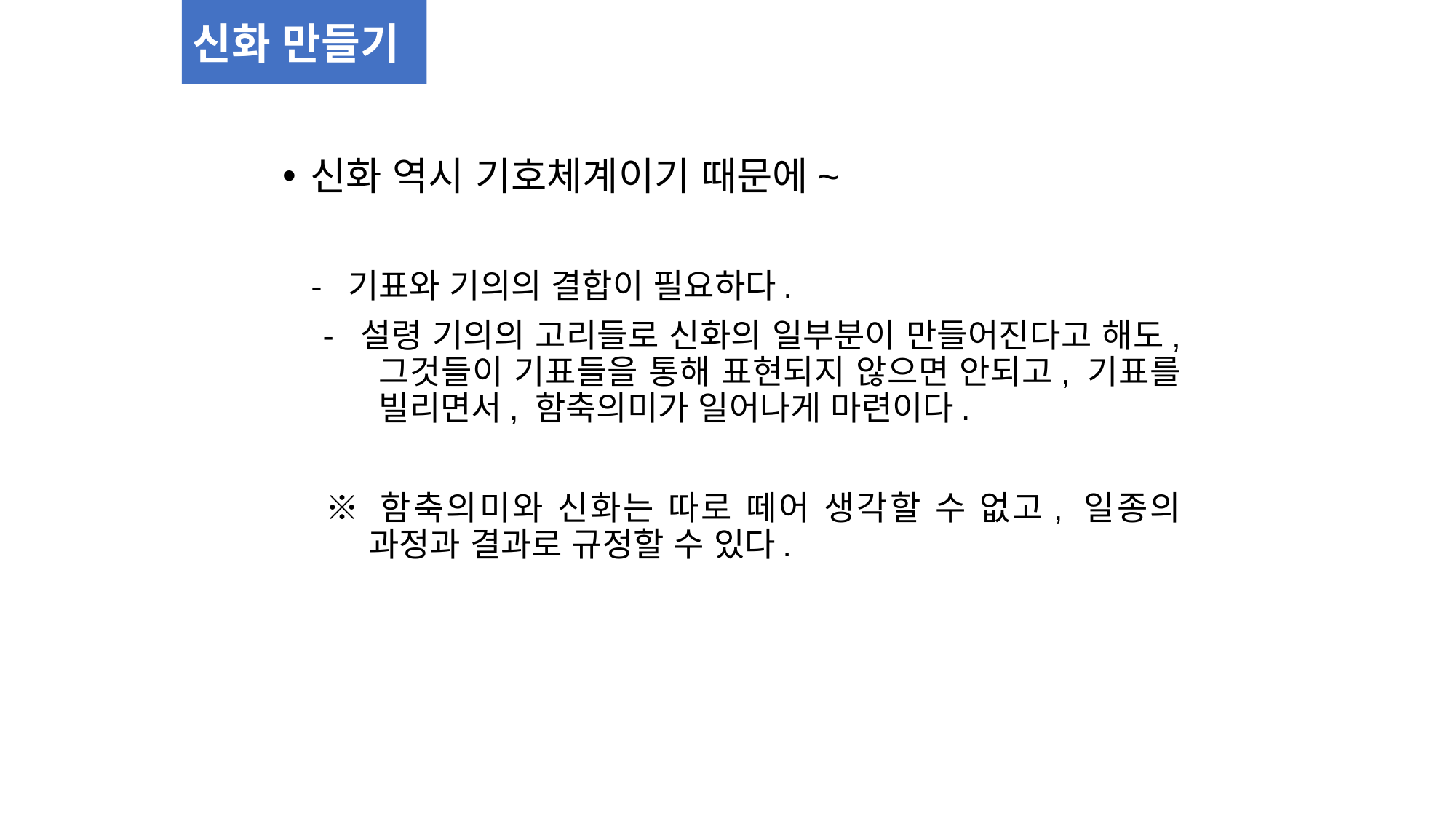

신화 만들기
신화 역시 기호체계이기 때문에~

   -  기표와 기의의 결합이 필요하다.
   -  설령 기의의 고리들로 신화의 일부분이 만들어진다고 해도, 그것들이 기표들을 통해 표현되지 않으면 안되고, 기표를 빌리면서, 함축의미가 일어나게 마련이다.

※ 함축의미와 신화는 따로 떼어 생각할 수 없고, 일종의 과정과 결과로 규정할 수 있다.